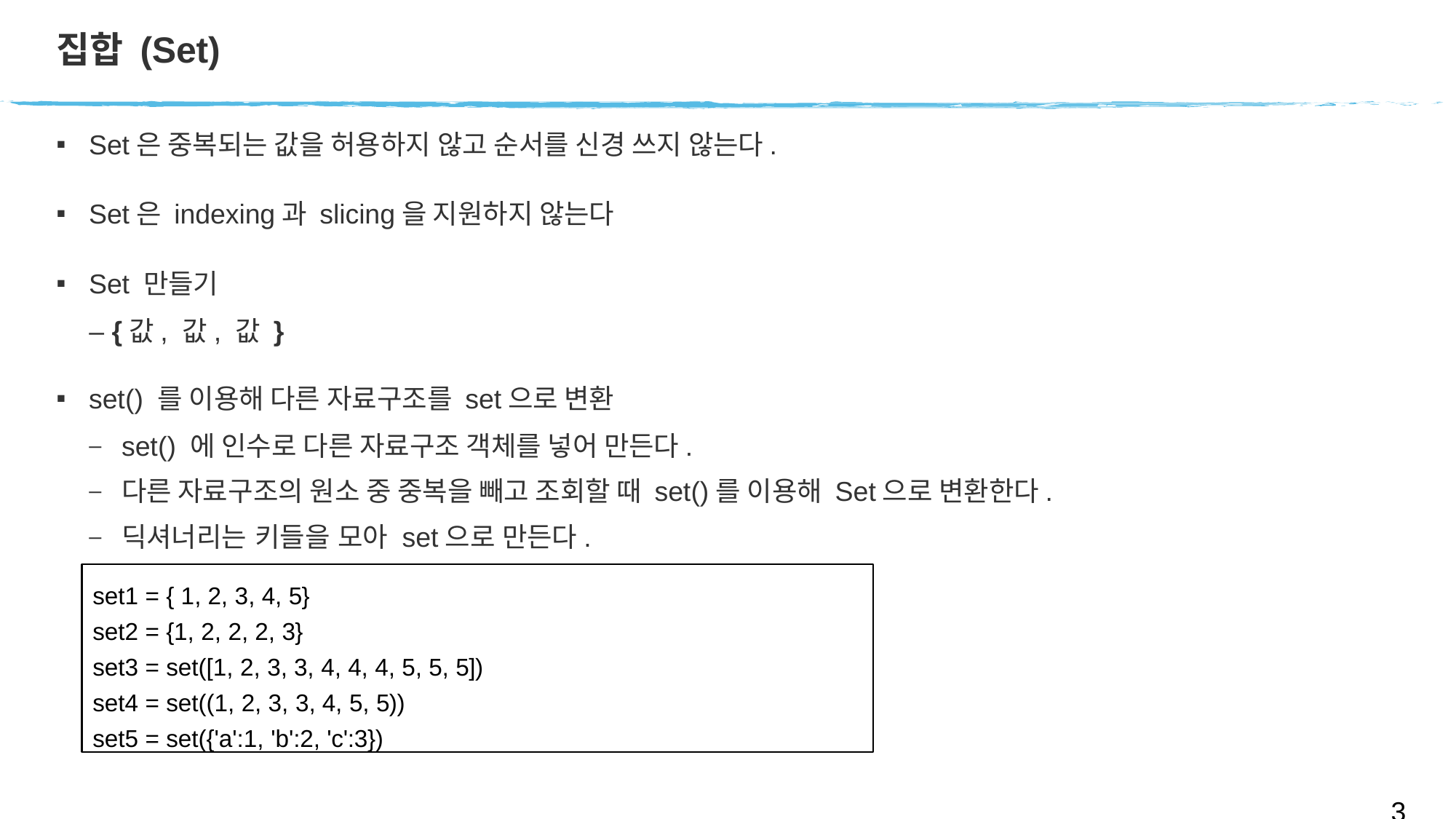

# 집합 (Set)
Set은 중복되는 값을 허용하지 않고 순서를 신경 쓰지 않는다.
Set은 indexing과 slicing을 지원하지 않는다
Set 만들기
– {값, 값, 값 }
set() 를 이용해 다른 자료구조를 set으로 변환
set() 에 인수로 다른 자료구조 객체를 넣어 만든다.
다른 자료구조의 원소 중 중복을 빼고 조회할 때 set()를 이용해 Set으로 변환한다.
딕셔너리는 키들을 모아 set으로 만든다.
set1 = { 1, 2, 3, 4, 5}
set2 = {1, 2, 2, 2, 3}
set3 = set([1, 2, 3, 3, 4, 4, 4, 5, 5, 5])
set4 = set((1, 2, 3, 3, 4, 5, 5))
set5 = set({'a':1, 'b':2, 'c':3})
36